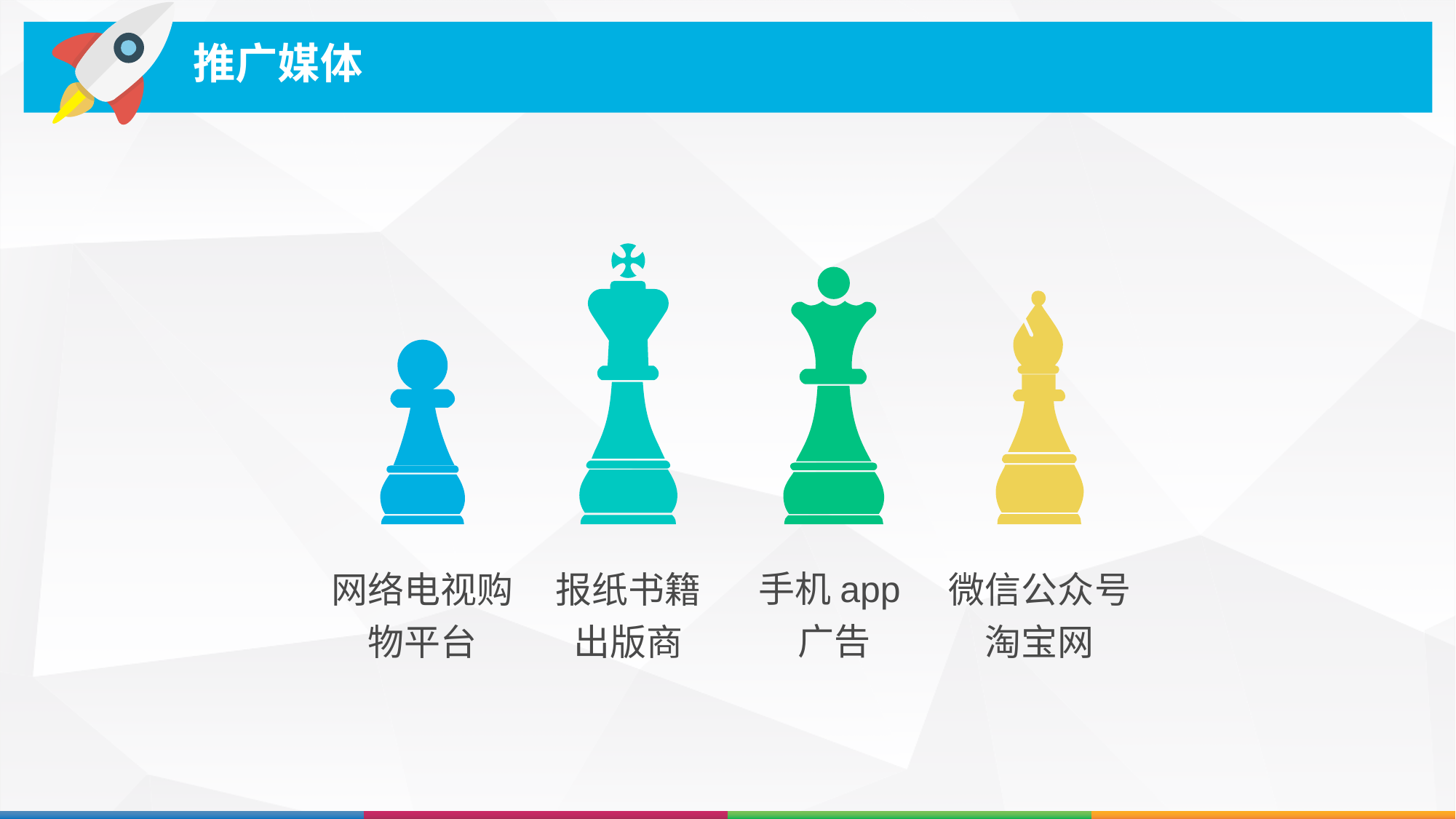

# 推广媒体

手机app广告
网络电视购物平台
报纸书籍出版商
微信公众号
淘宝网